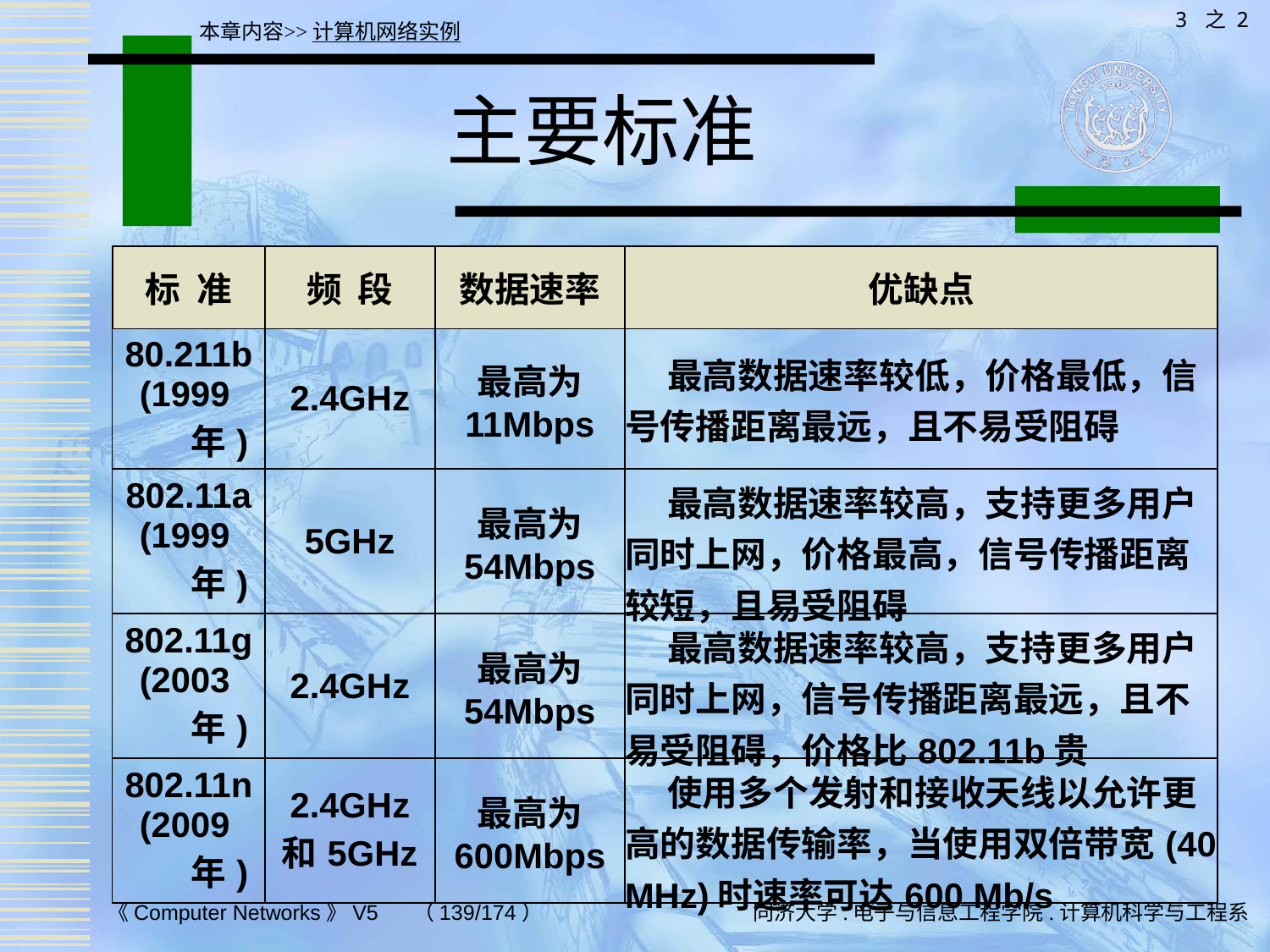

3 之 2
本章内容>>计算机网络实例
# 主要标准
| 标 准 | 频 段 | 数据速率 | 优缺点 |
| --- | --- | --- | --- |
| 80.211b (1999年) | 2.4GHz | 最高为 11Mbps | 最高数据速率较低，价格最低，信号传播距离最远，且不易受阻碍 |
| 802.11a (1999年) | 5GHz | 最高为 54Mbps | 最高数据速率较高，支持更多用户同时上网，价格最高，信号传播距离较短，且易受阻碍 |
| 802.11g (2003年) | 2.4GHz | 最高为 54Mbps | 最高数据速率较高，支持更多用户同时上网，信号传播距离最远，且不易受阻碍，价格比802.11b贵 |
| 802.11n (2009年) | 2.4GHz 和5GHz | 最高为 600Mbps | 使用多个发射和接收天线以允许更高的数据传输率，当使用双倍带宽(40 MHz)时速率可达600 Mb/s |